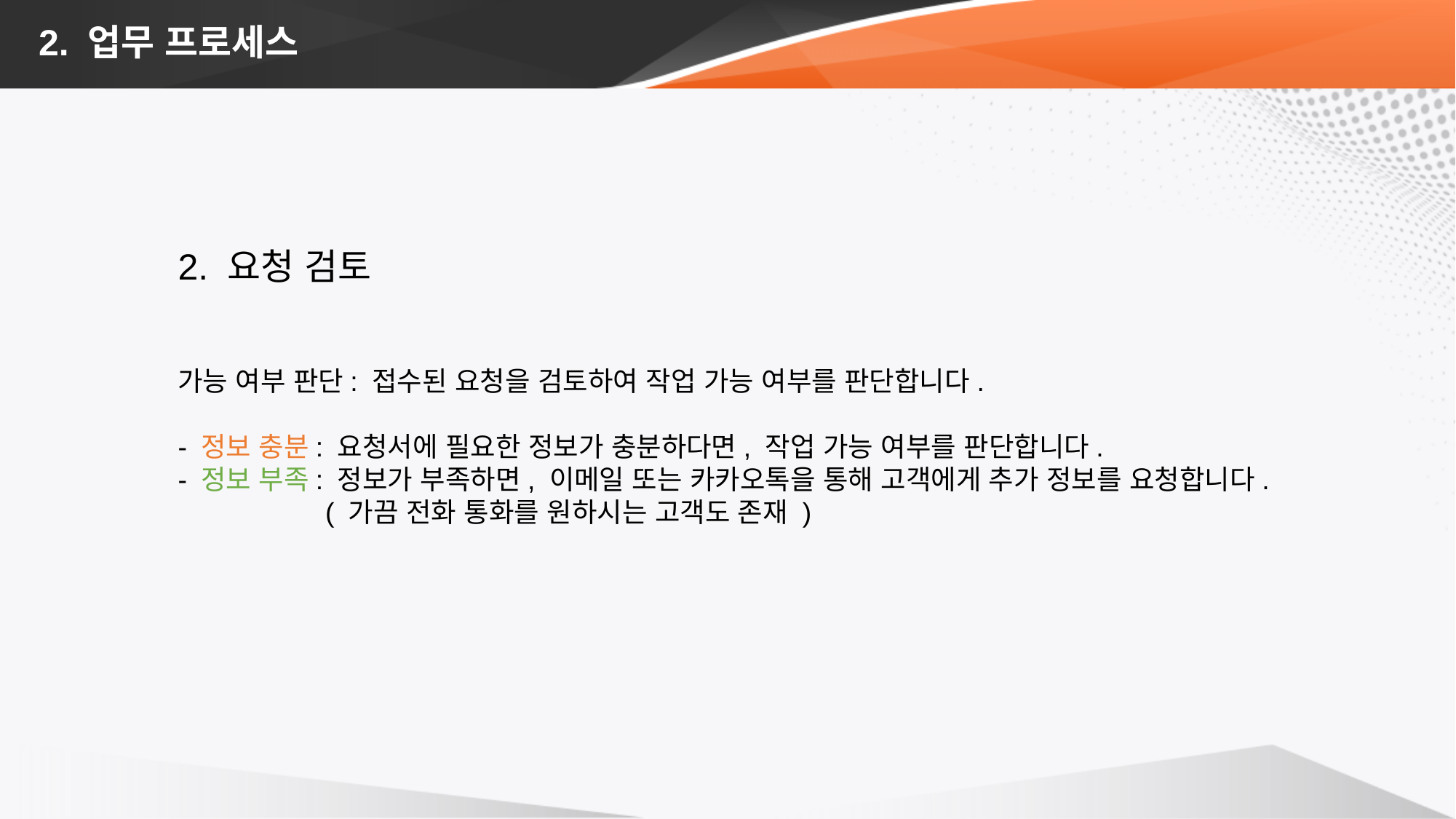

# 2. 업무 프로세스
2. 요청 검토

가능 여부 판단: 접수된 요청을 검토하여 작업 가능 여부를 판단합니다.

- 정보 충분: 요청서에 필요한 정보가 충분하다면, 작업 가능 여부를 판단합니다.
- 정보 부족: 정보가 부족하면, 이메일 또는 카카오톡을 통해 고객에게 추가 정보를 요청합니다.
	     ( 가끔 전화 통화를 원하시는 고객도 존재 )